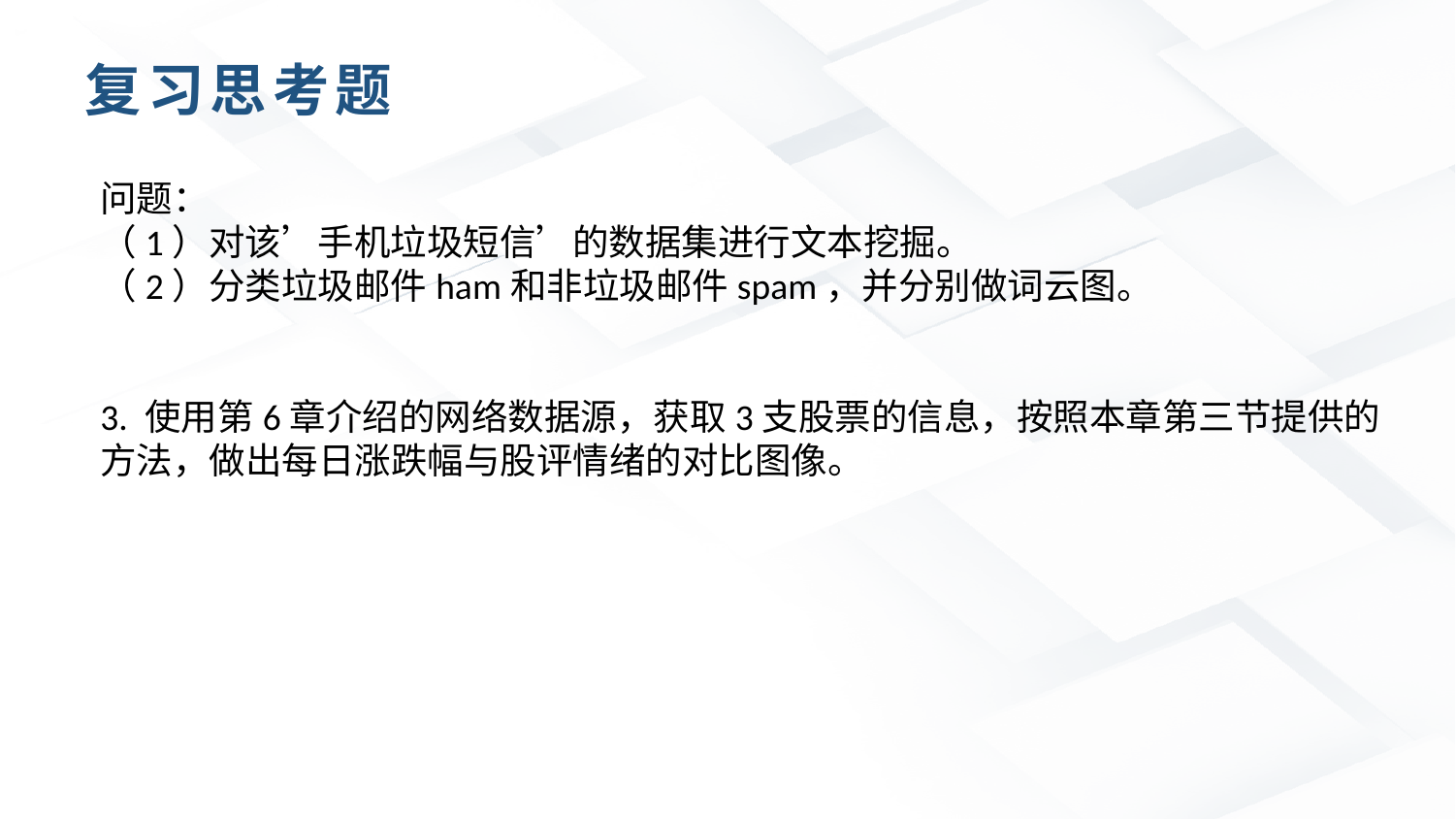

复习思考题
问题：
（1）对该’手机垃圾短信’的数据集进行文本挖掘。
（2）分类垃圾邮件ham和非垃圾邮件spam，并分别做词云图。

3. 使用第6章介绍的网络数据源，获取3支股票的信息，按照本章第三节提供的方法，做出每日涨跌幅与股评情绪的对比图像。